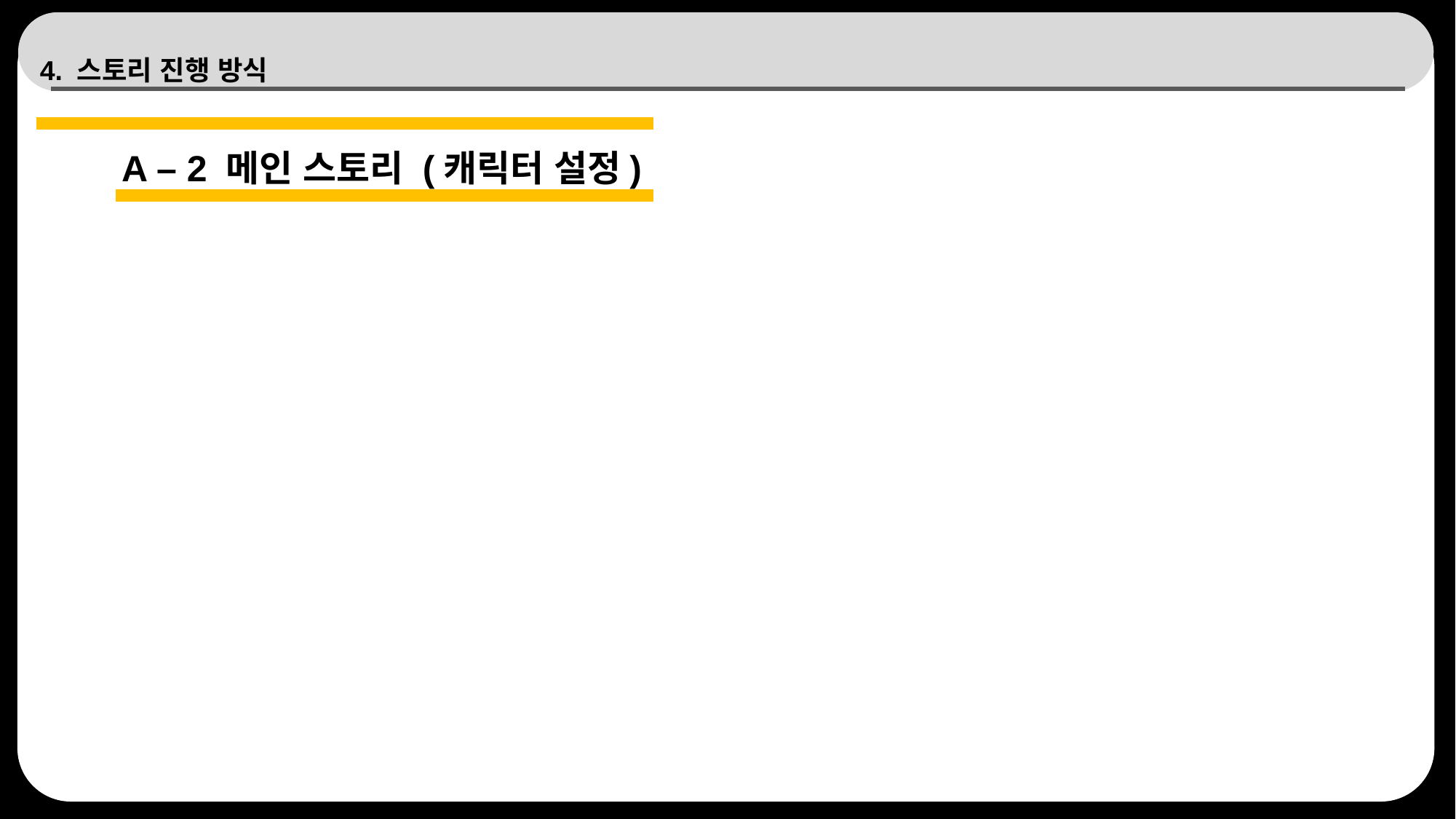

# 4. 스토리 진행 방식
A – 2 메인 스토리 (캐릭터 설정)
63